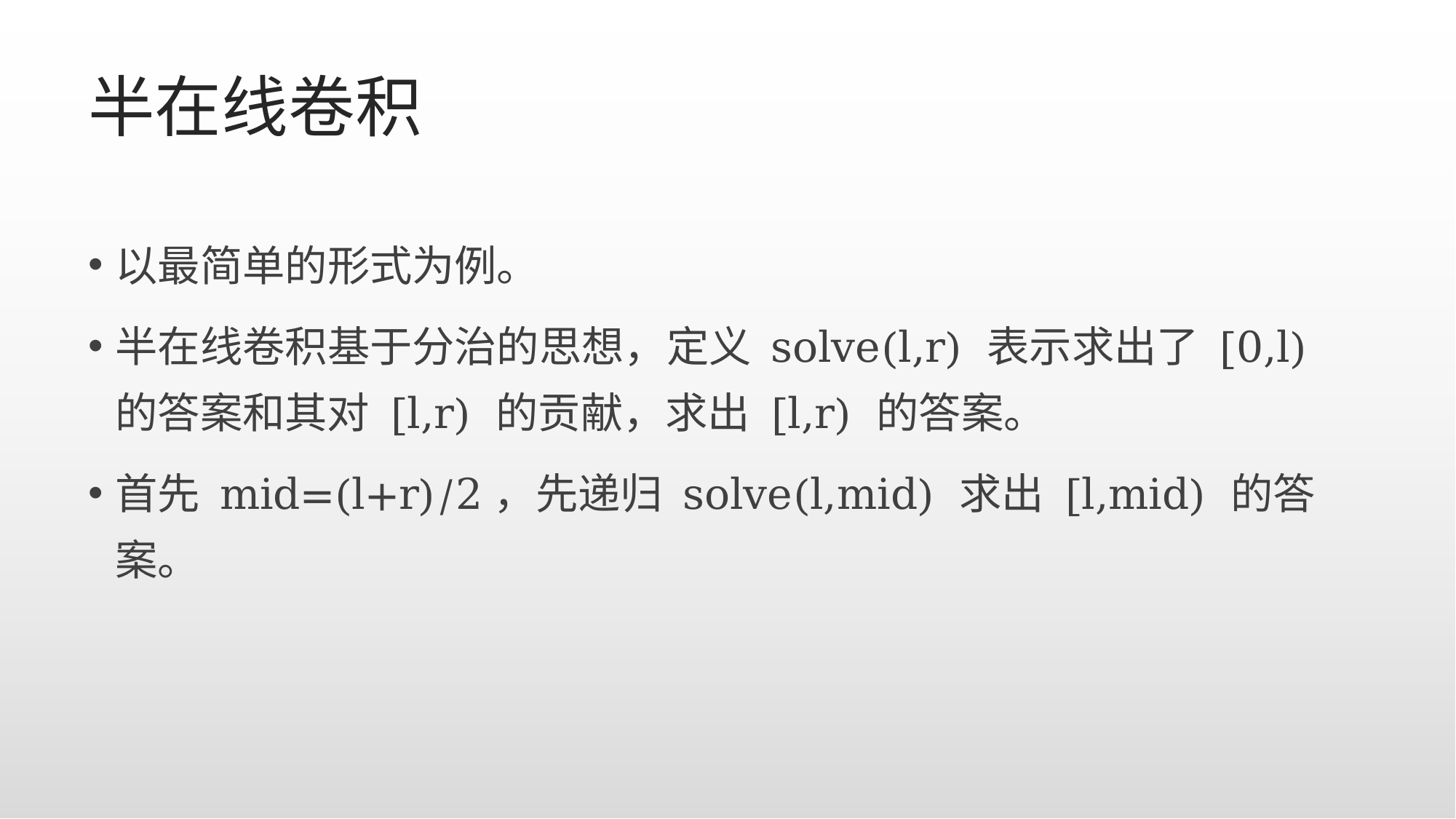

# 半在线卷积
以最简单的形式为例。
半在线卷积基于分治的思想，定义 solve(l,r) 表示求出了 [0,l) 的答案和其对 [l,r) 的贡献，求出 [l,r) 的答案。
首先 mid=(l+r)/2，先递归 solve(l,mid) 求出 [l,mid) 的答案。